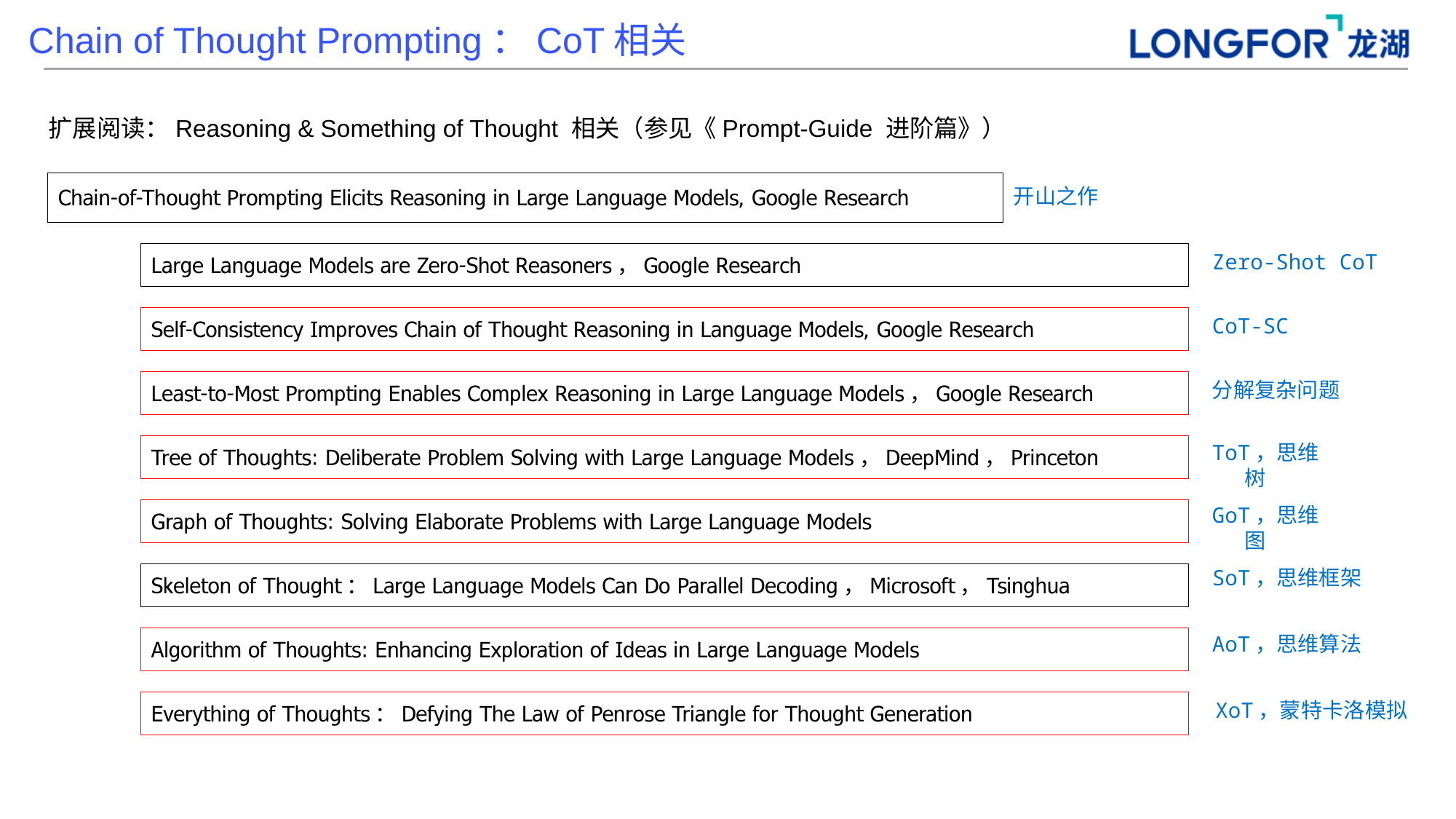

Chain of Thought Prompting：CoT相关
扩展阅读：Reasoning & Something of Thought 相关（参见《Prompt-Guide 进阶篇》）
Chain-of-Thought Prompting Elicits Reasoning in Large Language Models, Google Research
开山之作
Zero-Shot CoT
Large Language Models are Zero-Shot Reasoners，Google Research
CoT-SC
Self-Consistency Improves Chain of Thought Reasoning in Language Models, Google Research
分解复杂问题
Least-to-Most Prompting Enables Complex Reasoning in Large Language Models，Google Research
ToT，思维树
Tree of Thoughts: Deliberate Problem Solving with Large Language Models，DeepMind，Princeton
GoT，思维图
Graph of Thoughts: Solving Elaborate Problems with Large Language Models
SoT，思维框架
Skeleton of Thought：Large Language Models Can Do Parallel Decoding，Microsoft，Tsinghua
AoT，思维算法
Algorithm of Thoughts: Enhancing Exploration of Ideas in Large Language Models
XoT，蒙特卡洛模拟
Everything of Thoughts：Defying The Law of Penrose Triangle for Thought Generation